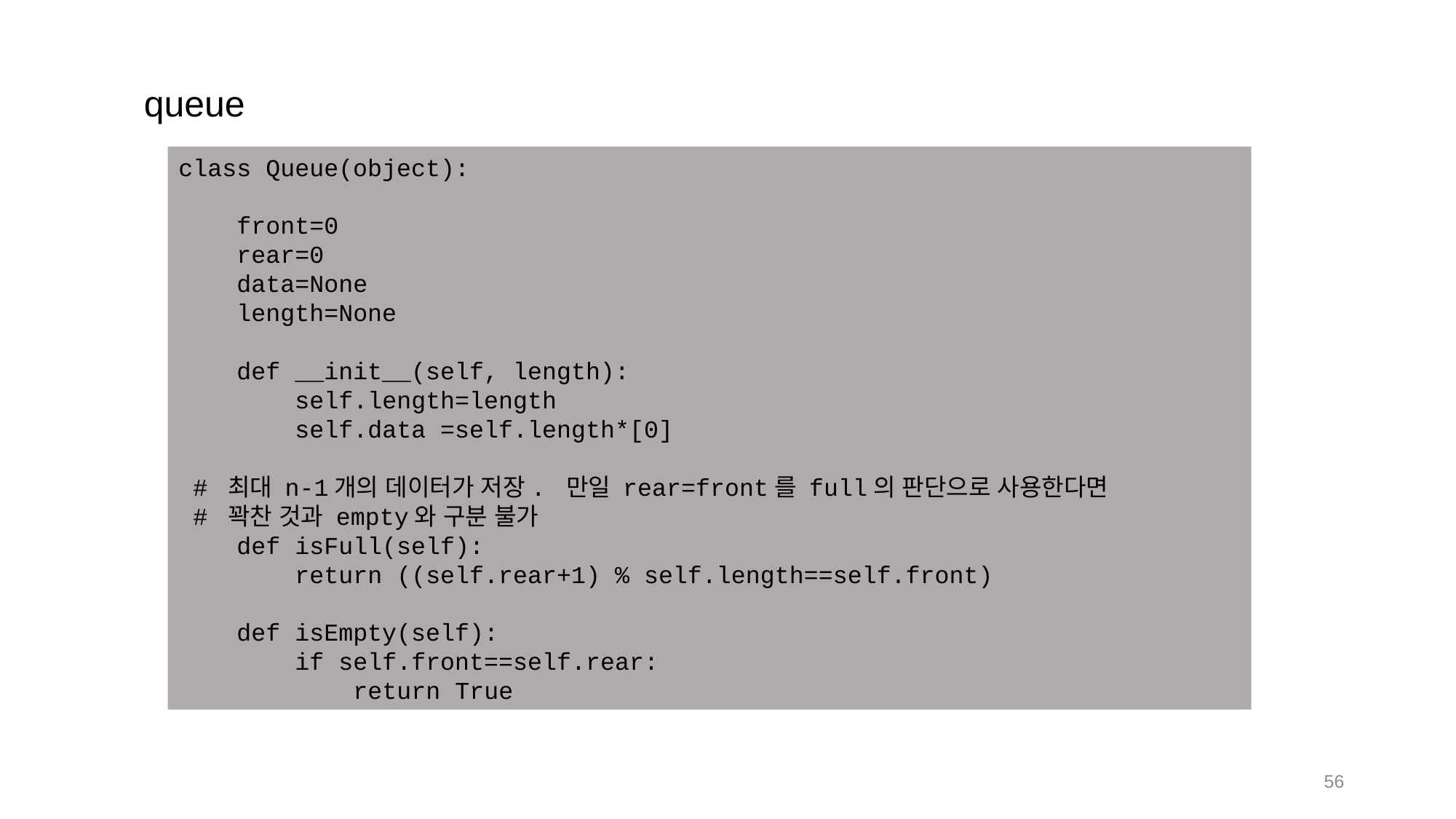

queue
class Queue(object):

    front=0
    rear=0
    data=None
    length=None

    def __init__(self, length):
        self.length=length
        self.data =self.length*[0]

 # 최대 n-1개의 데이터가 저장. 만일 rear=front를 full의 판단으로 사용한다면
 # 꽉찬 것과 empty와 구분 불가
    def isFull(self):
        return ((self.rear+1) % self.length==self.front)

    def isEmpty(self):
        if self.front==self.rear:
            return True
56